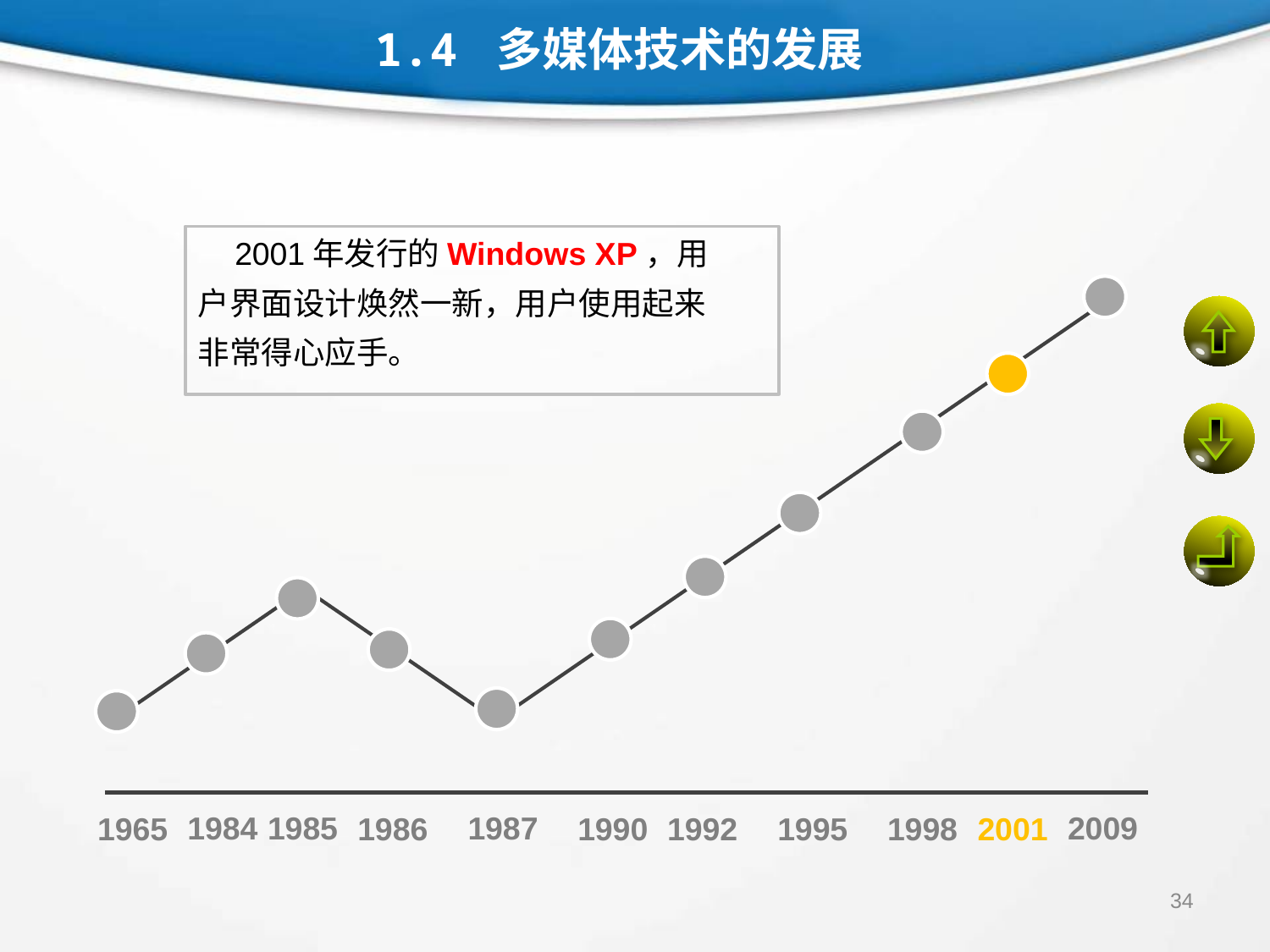

1.4 多媒体技术的发展
2001年发行的Windows XP，用户界面设计焕然一新，用户使用起来非常得心应手。

1987
2009
1984
1985
1965
1986
1990
1992
1995
1998
2001
34